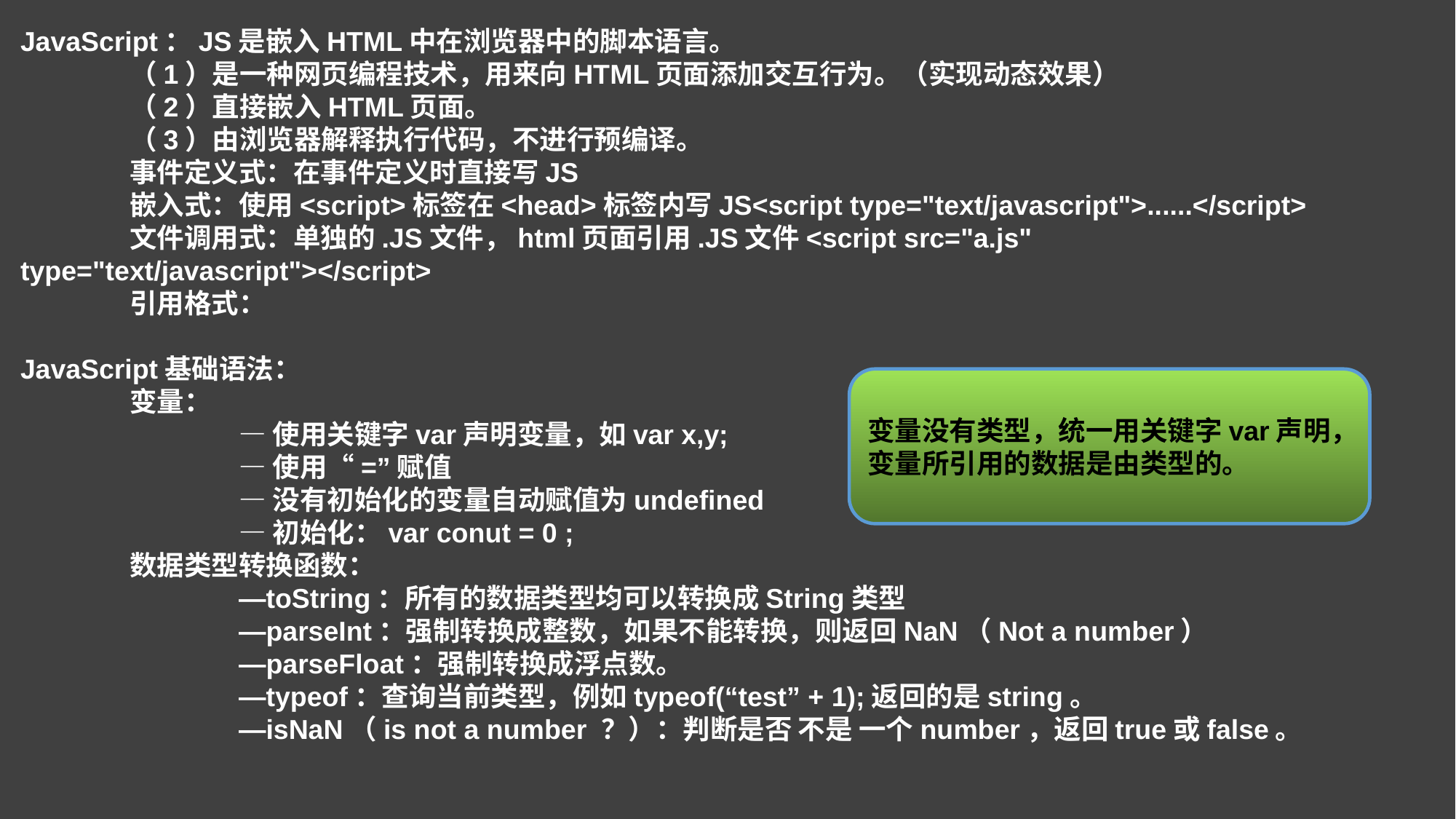

JavaScript：JS是嵌入HTML中在浏览器中的脚本语言。
	（1）是一种网页编程技术，用来向HTML页面添加交互行为。（实现动态效果）
	（2）直接嵌入HTML页面。
	（3）由浏览器解释执行代码，不进行预编译。
	事件定义式：在事件定义时直接写JS
	嵌入式：使用<script>标签在<head>标签内写JS<script type="text/javascript">......</script>
	文件调用式：单独的.JS文件，html页面引用.JS文件<script src="a.js" type="text/javascript"></script>
	引用格式：
JavaScript基础语法：
	变量：
		—使用关键字var声明变量，如var x,y;
		—使用“=”赋值
		—没有初始化的变量自动赋值为undefined
		—初始化：var conut = 0 ;
	数据类型转换函数：
		—toString：所有的数据类型均可以转换成String类型
		—parseInt：强制转换成整数，如果不能转换，则返回NaN（Not a number）
		—parseFloat：强制转换成浮点数。
		—typeof：查询当前类型，例如typeof(“test” + 1);返回的是string。
		—isNaN（is not a number ？）：判断是否 不是 一个number，返回true或false。

变量没有类型，统一用关键字var声明，
变量所引用的数据是由类型的。